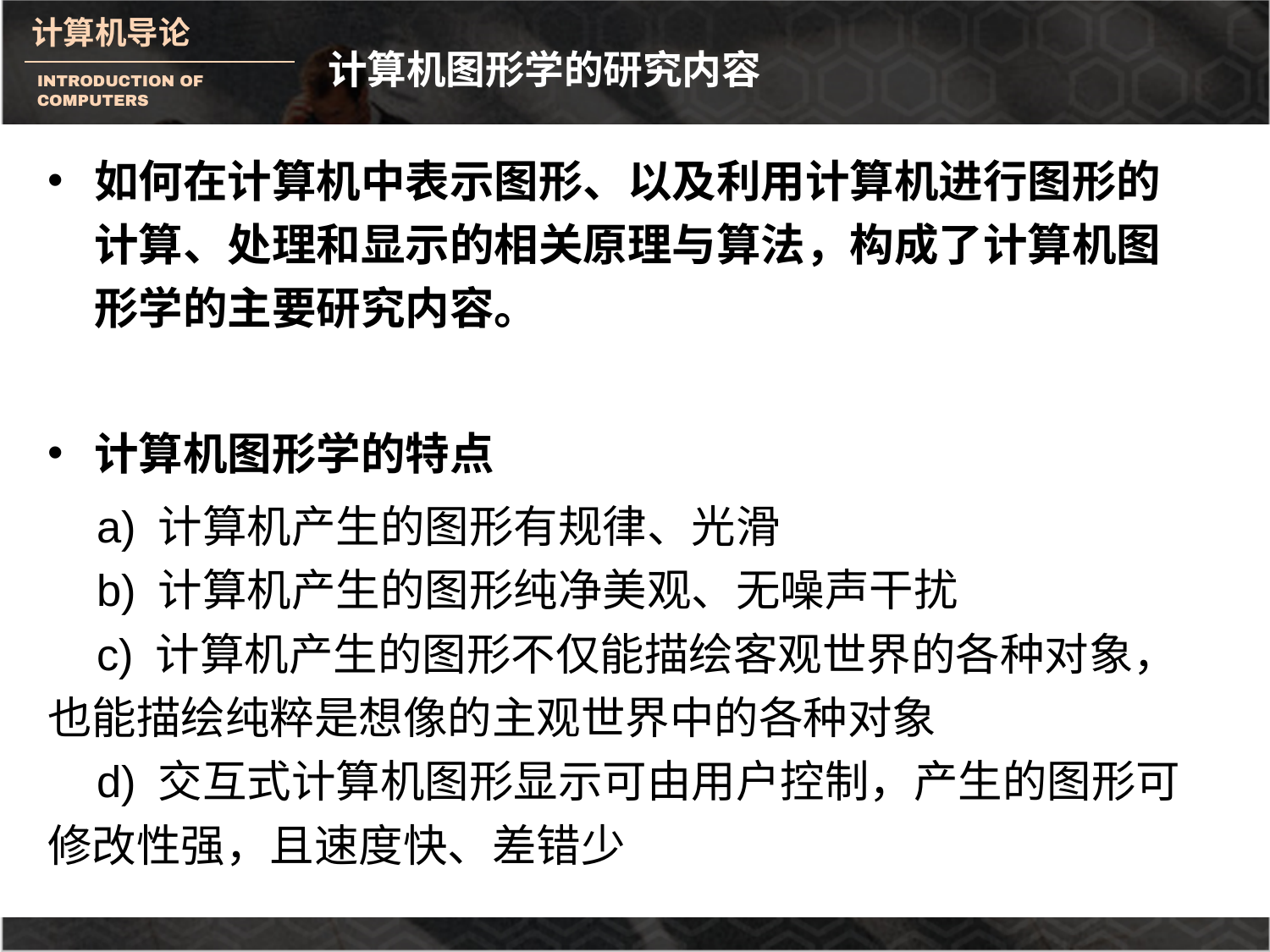

# 计算机图形学的研究内容
如何在计算机中表示图形、以及利用计算机进行图形的计算、处理和显示的相关原理与算法，构成了计算机图形学的主要研究内容。

计算机图形学的特点
    a) 计算机产生的图形有规律、光滑
    b) 计算机产生的图形纯净美观、无噪声干扰
    c) 计算机产生的图形不仅能描绘客观世界的各种对象，也能描绘纯粹是想像的主观世界中的各种对象
    d) 交互式计算机图形显示可由用户控制，产生的图形可修改性强，且速度快、差错少